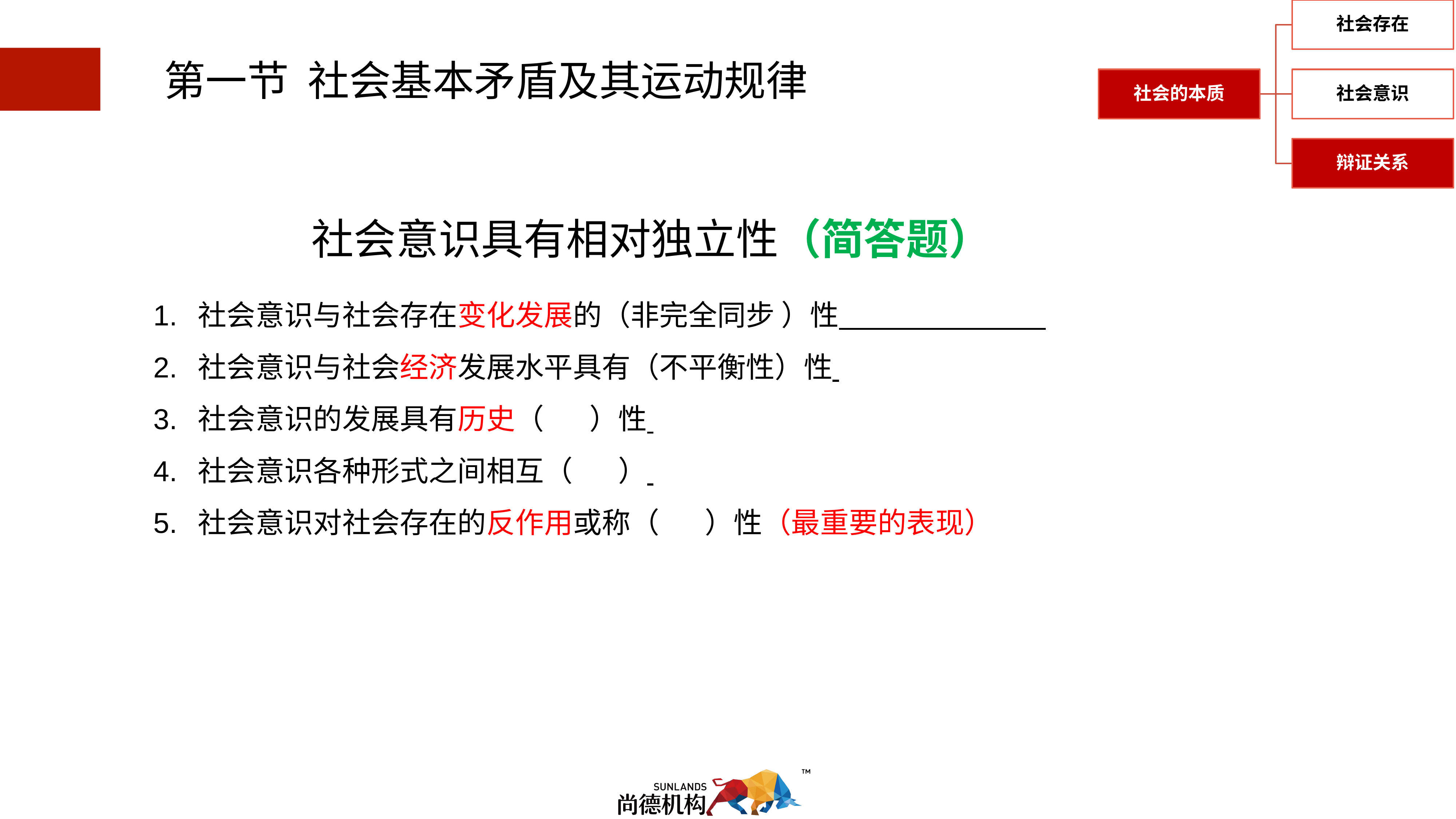

社会的本质
社会存在
社会意识
辩证关系
  3.1.1.3社会存在和社会意识的关系
  第一节  社会基本矛盾及其运动规律
社会意识具有相对独立性（简答题）
社会意识与社会存在变化发展的（非完全同步 ）性
社会意识与社会经济发展水平具有（不平衡性）性
社会意识的发展具有历史（       ）性
社会意识各种形式之间相互（       ）
社会意识对社会存在的反作用或称（       ）性（最重要的表现）